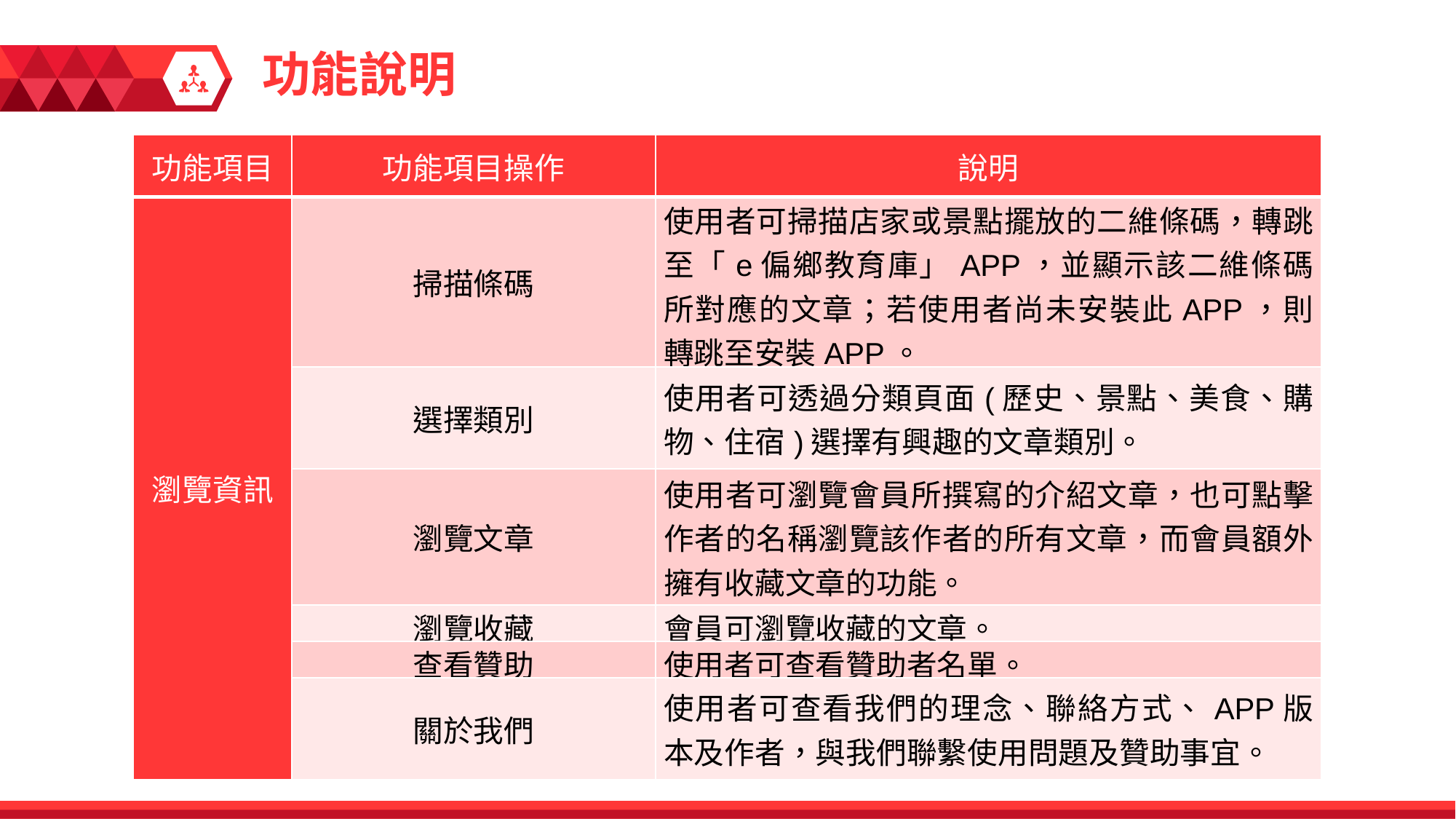

功能說明
| 功能項目 | 功能項目操作 | 說明 |
| --- | --- | --- |
| 瀏覽資訊 | 掃描條碼 | 使用者可掃描店家或景點擺放的二維條碼，轉跳至「e偏鄉教育庫」APP，並顯示該二維條碼所對應的文章；若使用者尚未安裝此APP，則轉跳至安裝APP。 |
|  | 選擇類別 | 使用者可透過分類頁面(歷史、景點、美食、購物、住宿)選擇有興趣的文章類別。 |
|  | 瀏覽文章 | 使用者可瀏覽會員所撰寫的介紹文章，也可點擊作者的名稱瀏覽該作者的所有文章，而會員額外擁有收藏文章的功能。 |
|  | 瀏覽收藏 | 會員可瀏覽收藏的文章。 |
|  | 查看贊助 | 使用者可查看贊助者名單。 |
|  | 關於我們 | 使用者可查看我們的理念、聯絡方式、APP版本及作者，與我們聯繫使用問題及贊助事宜。 |